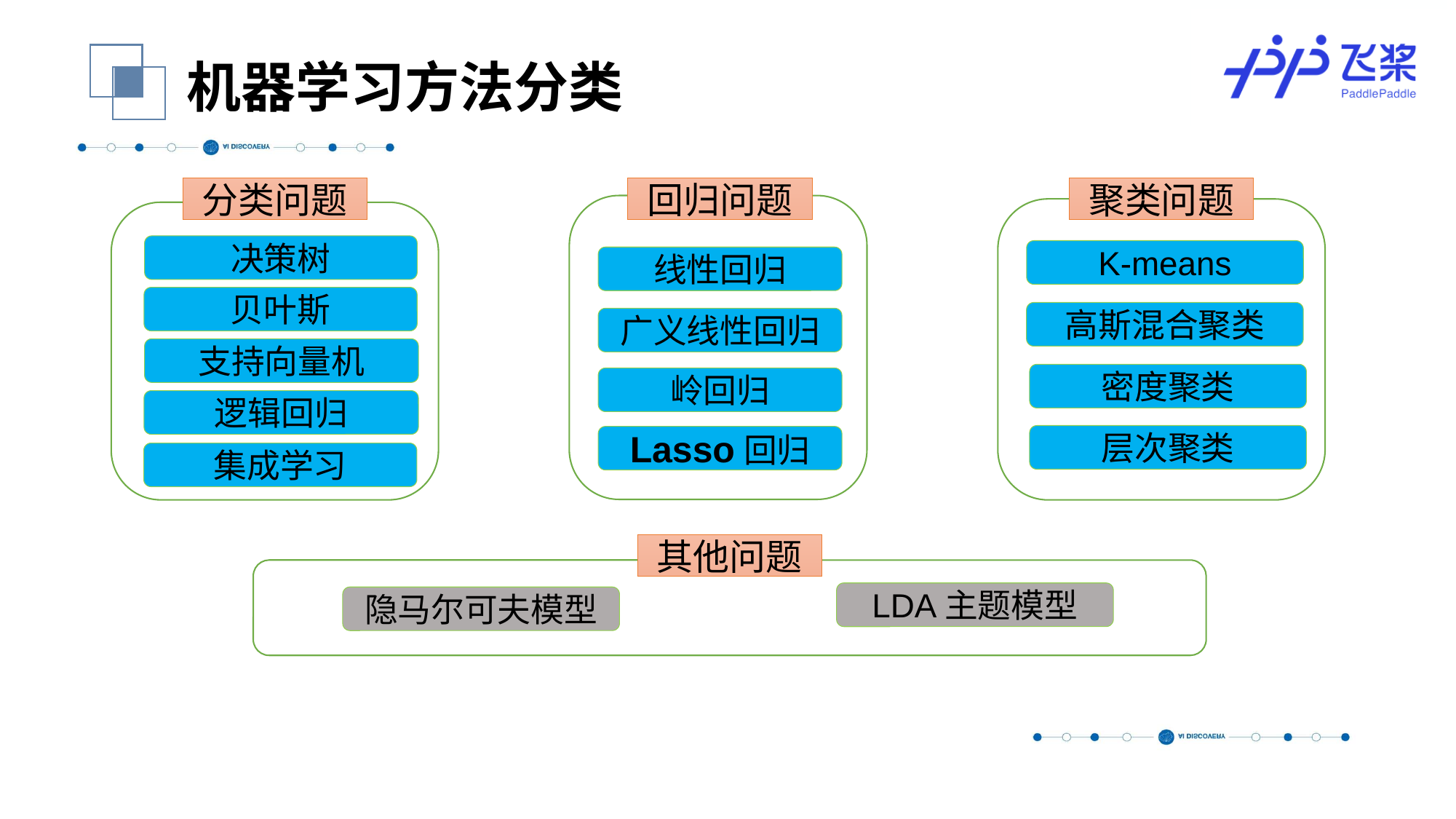

机器学习方法分类
分类问题
回归问题
聚类问题

决策树
K-means
线性回归
贝叶斯
高斯混合聚类
广义线性回归
支持向量机
密度聚类
岭回归
逻辑回归
层次聚类
Lasso回归
集成学习
其他问题

LDA主题模型
隐马尔可夫模型